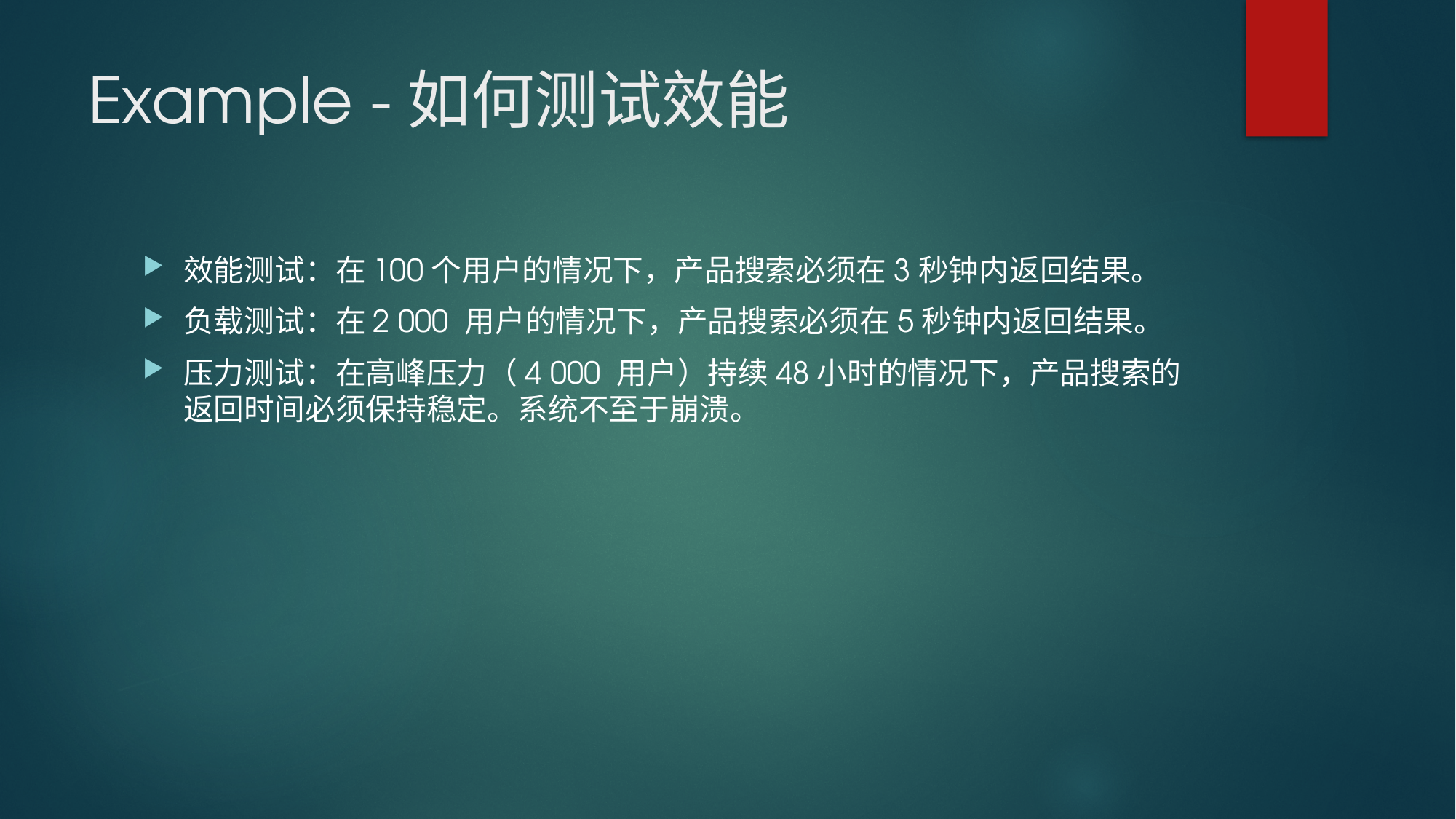

# Example -如何测试效能
效能测试：在100个用户的情况下，产品搜索必须在3秒钟内返回结果。
负载测试：在2 000 用户的情况下，产品搜索必须在5秒钟内返回结果。
压力测试：在高峰压力（4 000 用户）持续48小时的情况下，产品搜索的返回时间必须保持稳定。系统不至于崩溃。